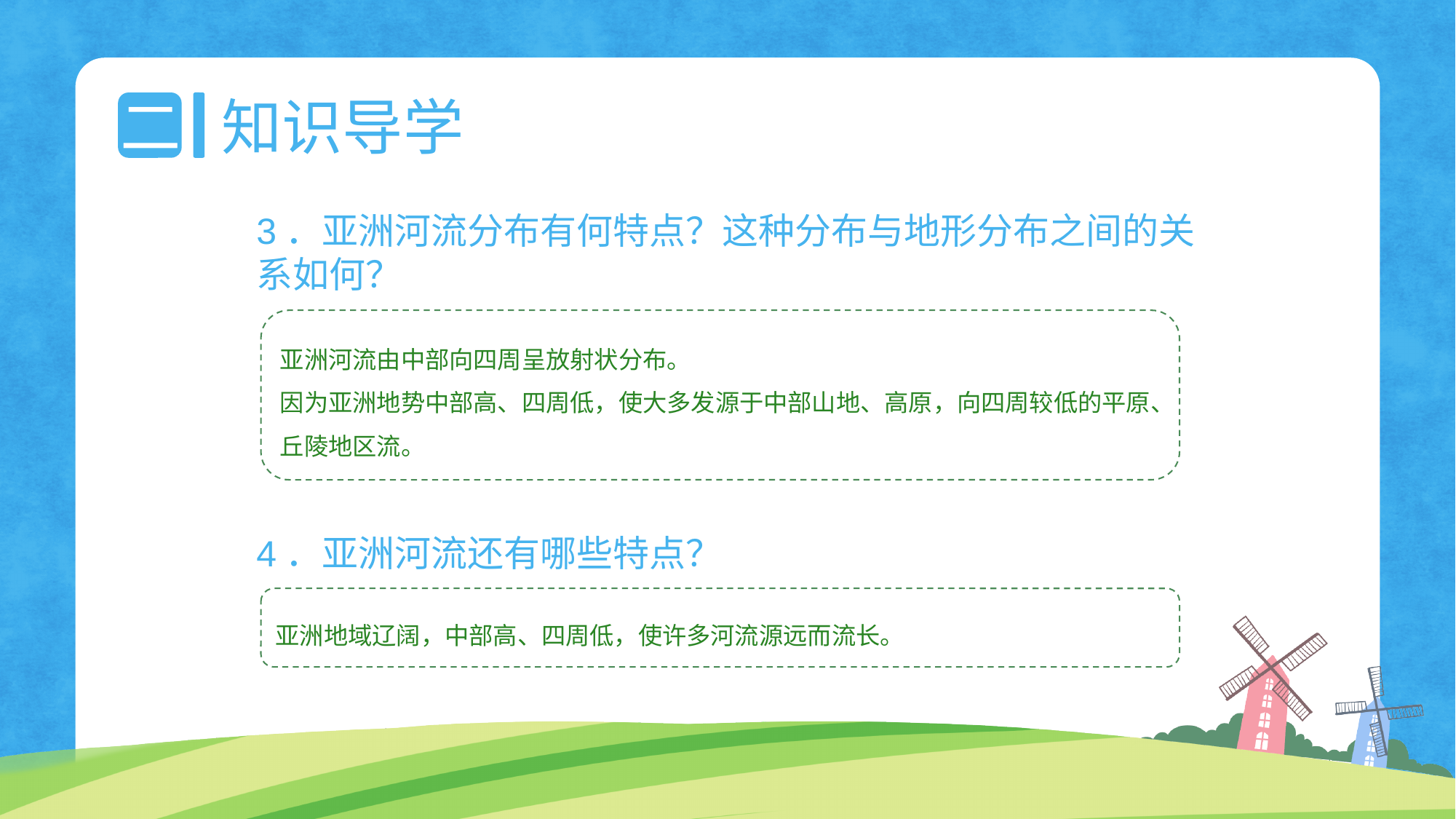

二
知识导学
3．亚洲河流分布有何特点？这种分布与地形分布之间的关系如何？
亚洲河流由中部向四周呈放射状分布。
因为亚洲地势中部高、四周低，使大多发源于中部山地、高原，向四周较低的平原、丘陵地区流。
4．亚洲河流还有哪些特点？
亚洲地域辽阔，中部高、四周低，使许多河流源远而流长。